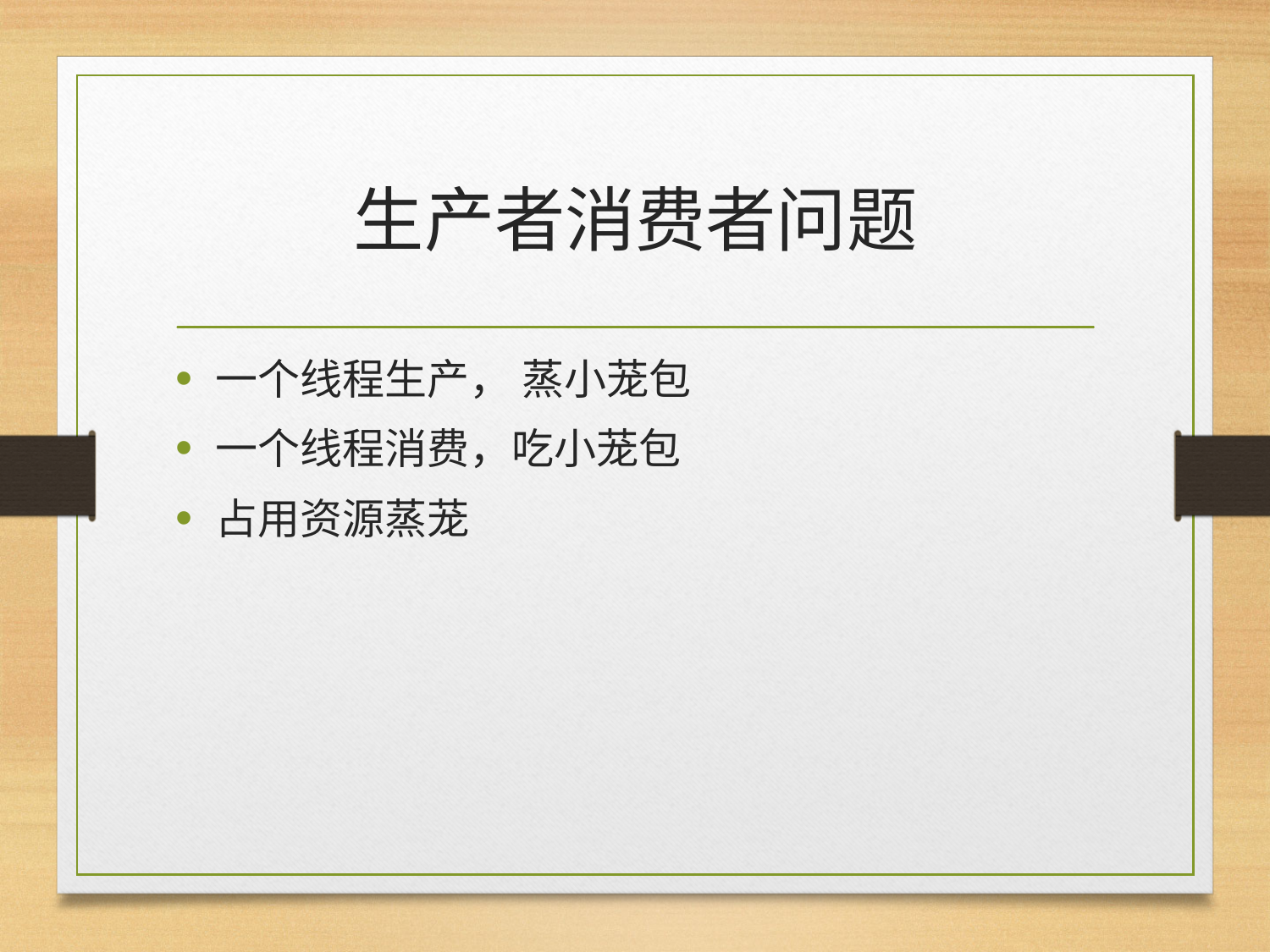

# 生产者消费者问题
一个线程生产， 蒸小茏包
一个线程消费，吃小茏包
占用资源蒸茏